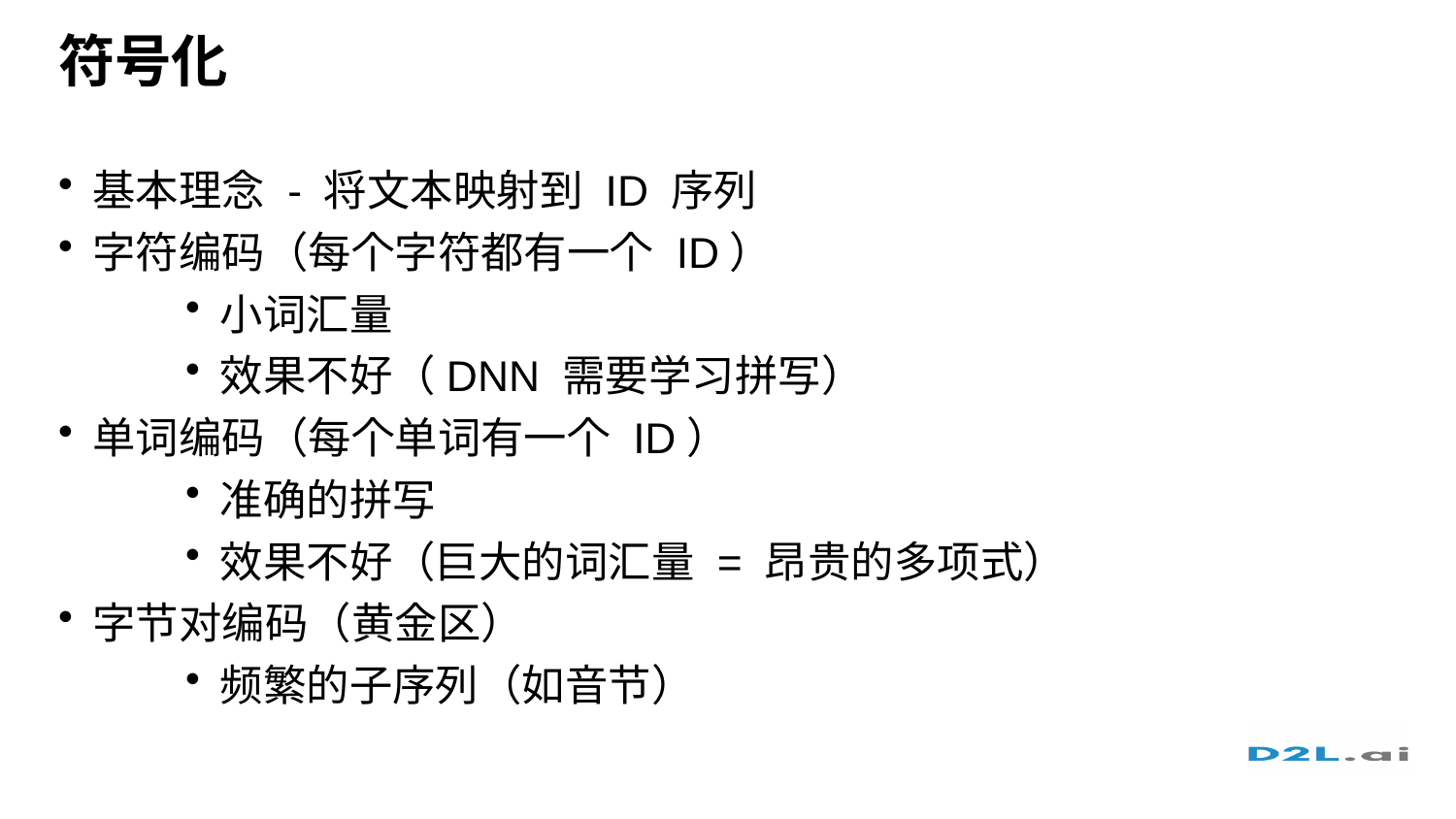

# 符号化
基本理念 - 将文本映射到 ID 序列
字符编码（每个字符都有一个 ID）
小词汇量
效果不好（DNN 需要学习拼写）
单词编码（每个单词有一个 ID）
准确的拼写
效果不好（巨大的词汇量 = 昂贵的多项式）
字节对编码（黄金区）
频繁的子序列（如音节）